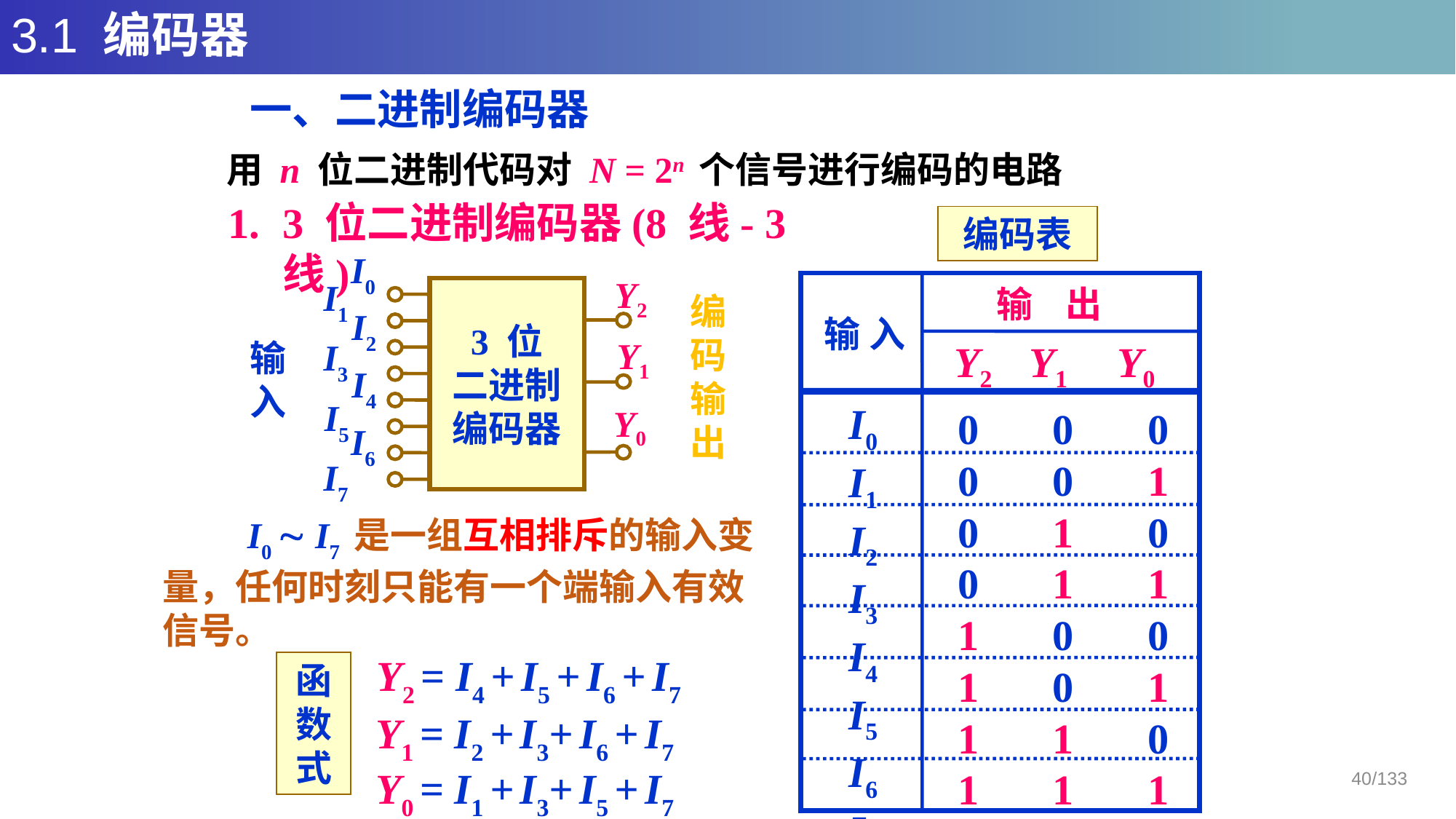

# 3.1 编码器
一、二进制编码器
用 n 位二进制代码对 N = 2n 个信号进行编码的电路
3 位二进制编码器(8 线- 3 线)
编码表
I0
Y2
I1

I2

3 位
二进制
编码器

Y1
I3
I4

I5
Y0
I6

I7

输    出
编码输
出
输 入
Y2      Y1        Y0
输
入
I0
I1
I2
I3
I4
I5
I6
I7
0       0       0
0       0       1
0       1       0
        I0 ∼ I7 是一组互相排斥的输入变量，任何时刻只能有一个端输入有效信号。
0       1       1
1       0       0
Y2 = I4 + I5 + I6 + I7
函数式
1       0       1
Y1 = I2 + I3+ I6 + I7
1       1       0
Y0 = I1 + I3+ I5 + I7
40/133
1       1       1